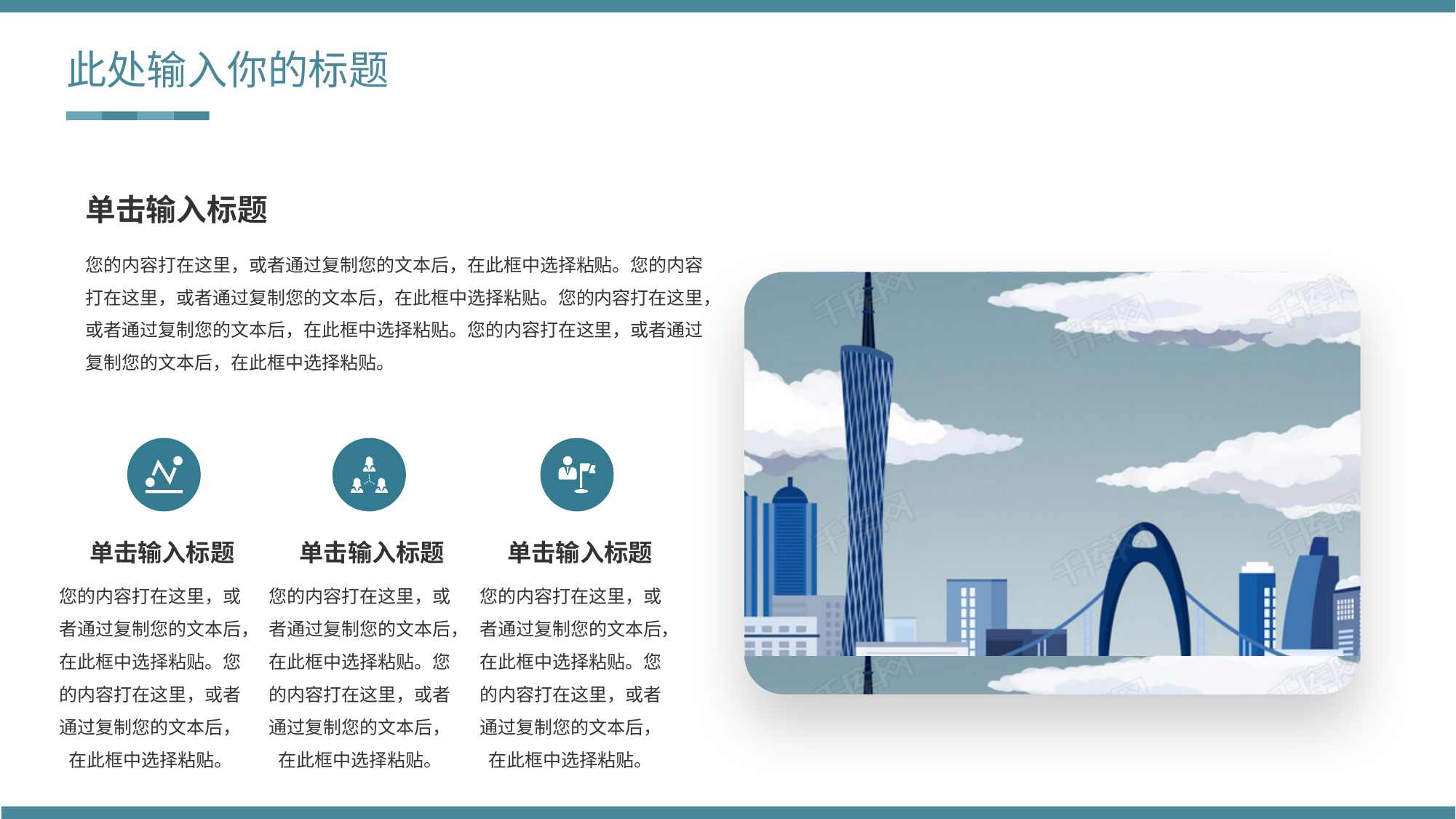

此处输入你的标题

单击输入标题
您的内容打在这里，或者通过复制您的文本后，在此框中选择粘贴。您的内容打在这里，或者通过复制您的文本后，在此框中选择粘贴。您的内容打在这里，或者通过复制您的文本后，在此框中选择粘贴。您的内容打在这里，或者通过复制您的文本后，在此框中选择粘贴。

单击输入标题
单击输入标题
单击输入标题
您的内容打在这里，或者通过复制您的文本后，在此框中选择粘贴。您的内容打在这里，或者通过复制您的文本后，在此框中选择粘贴。
您的内容打在这里，或者通过复制您的文本后，在此框中选择粘贴。您的内容打在这里，或者通过复制您的文本后，在此框中选择粘贴。
您的内容打在这里，或者通过复制您的文本后，在此框中选择粘贴。您的内容打在这里，或者通过复制您的文本后，在此框中选择粘贴。